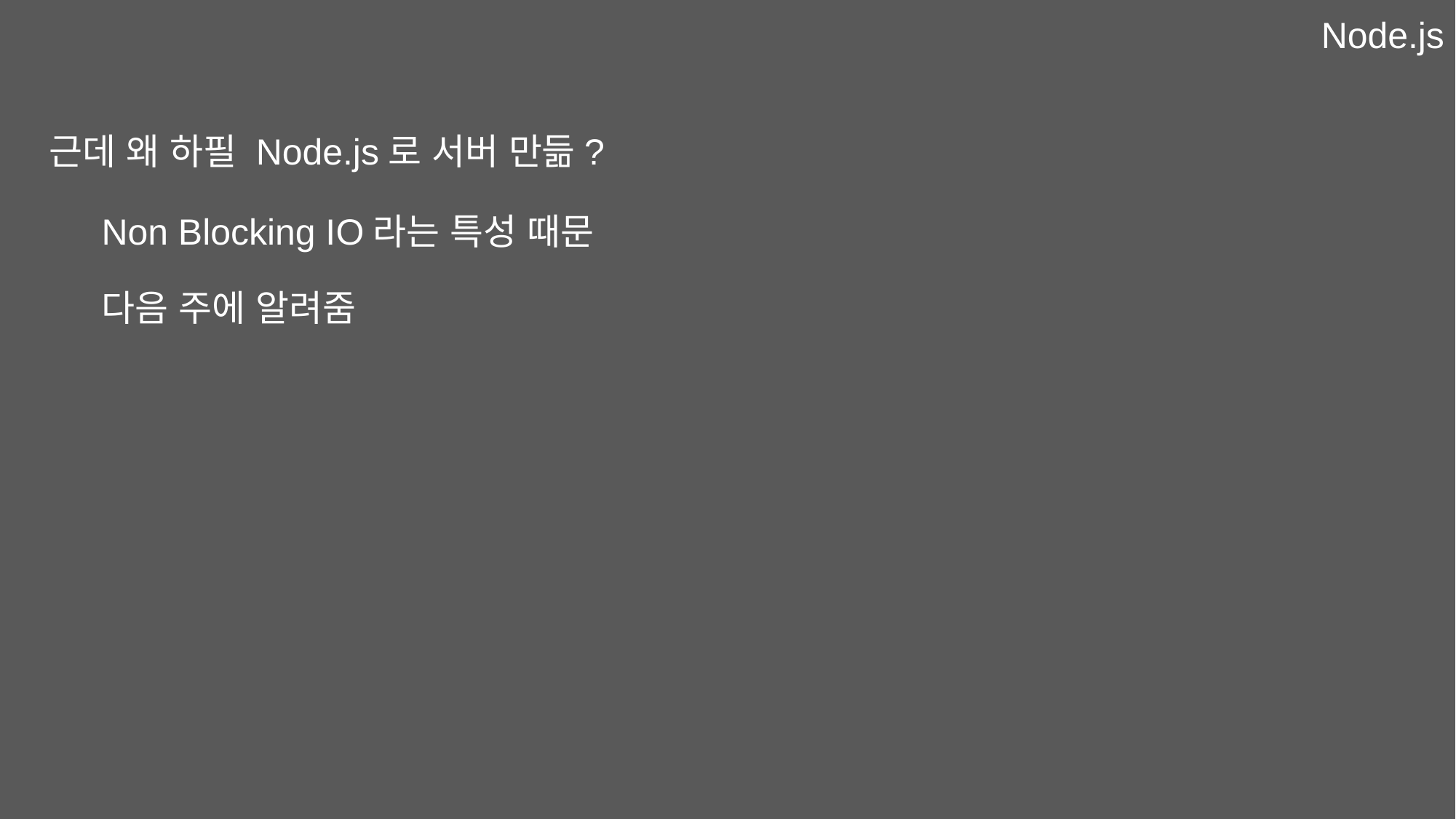

Node.js
근데 왜 하필 Node.js로 서버 만듦?
Non Blocking IO라는 특성 때문
다음 주에 알려줌